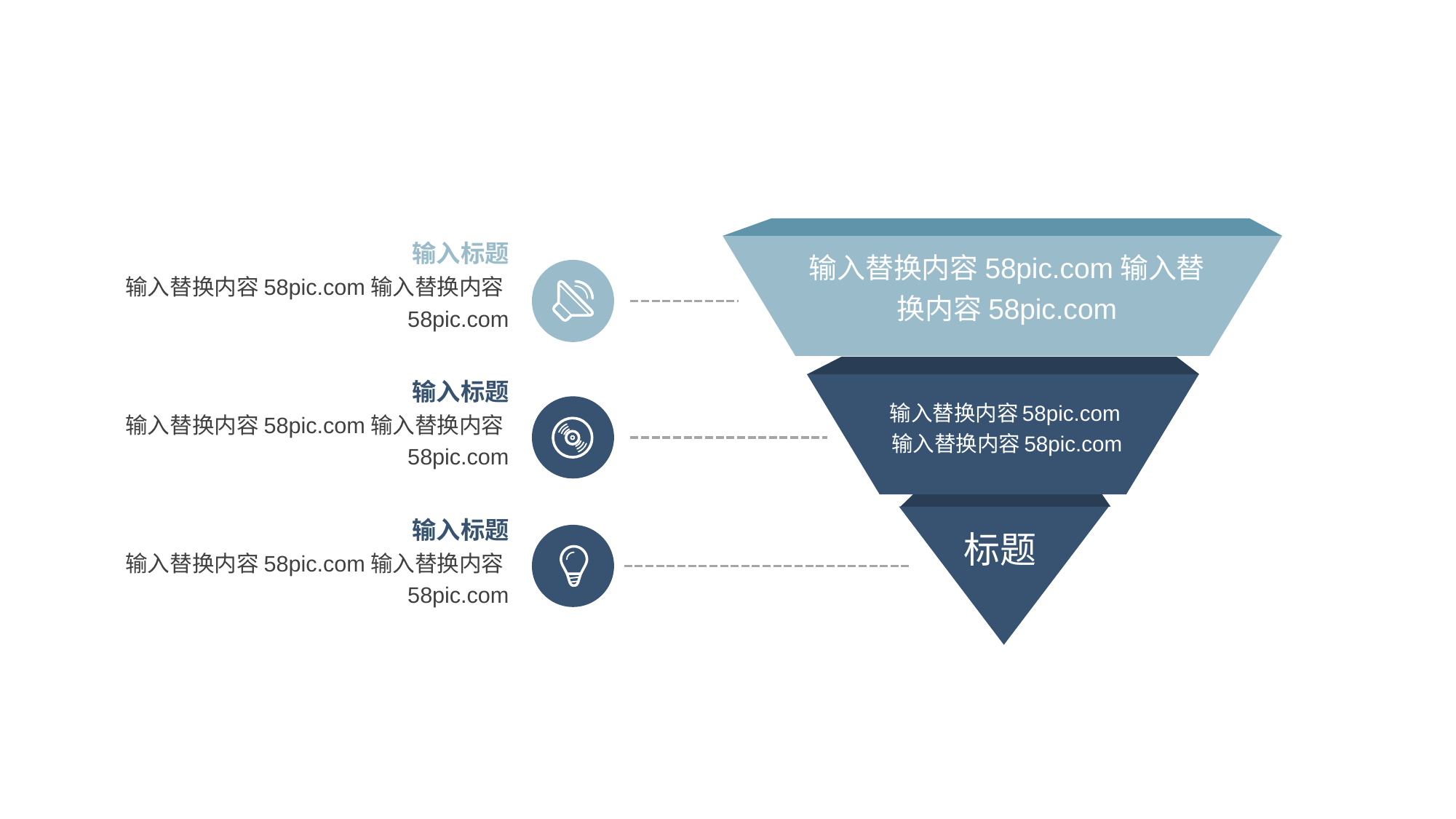

输入替换内容58pic.com输入替换内容58pic.com

输入替换内容58pic.com输入替换内容58pic.com

标题
输入标题
输入替换内容58pic.com输入替换内容58pic.com

输入标题
输入替换内容58pic.com输入替换内容58pic.com

输入标题
输入替换内容58pic.com输入替换内容58pic.com